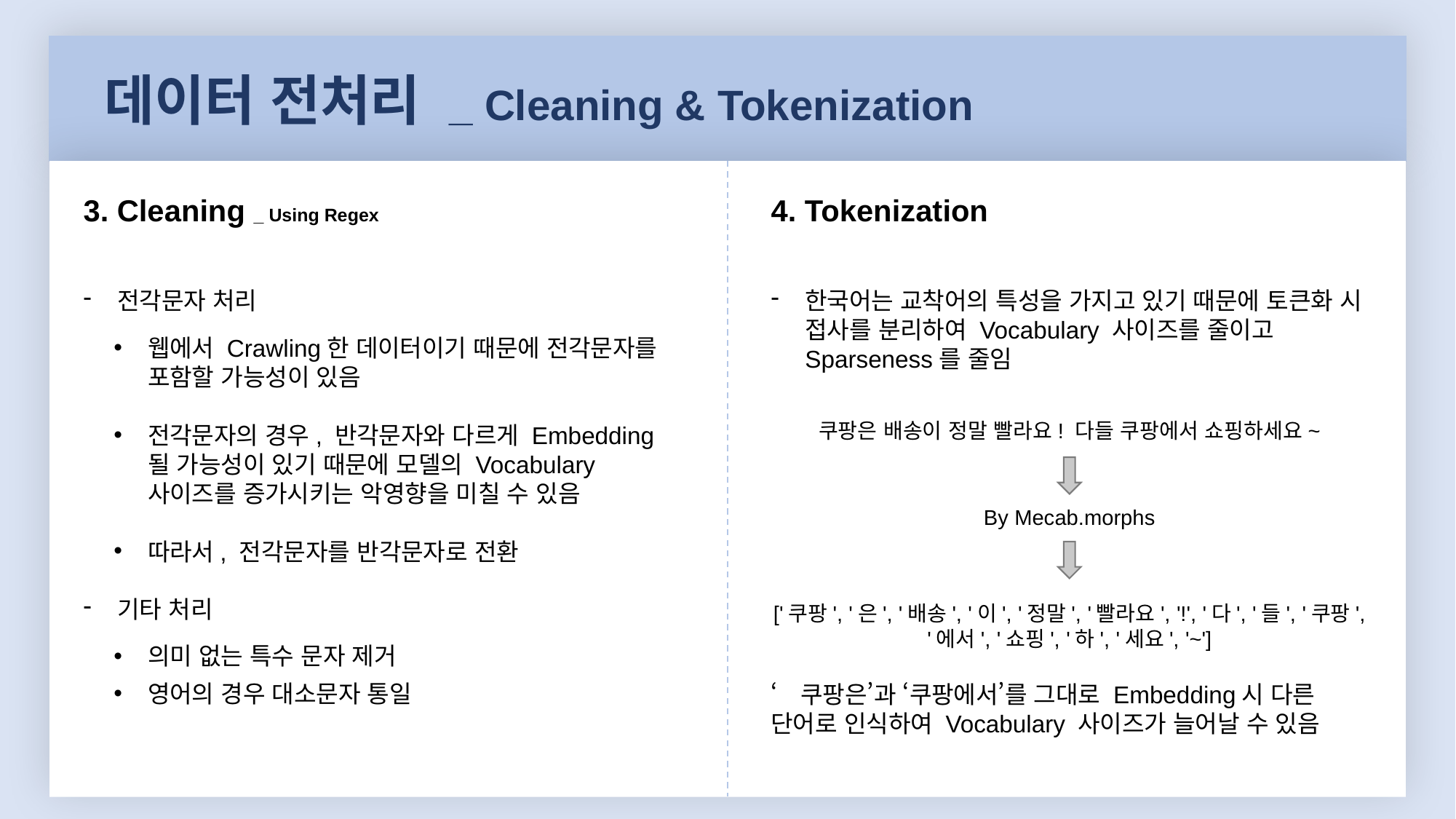

데이터 전처리 _ Cleaning & Tokenization

3. Cleaning _ Using Regex

전각문자 처리

웹에서 Crawling한 데이터이기 때문에 전각문자를 포함할 가능성이 있음

전각문자의 경우, 반각문자와 다르게 Embedding될 가능성이 있기 때문에 모델의 Vocabulary 사이즈를 증가시키는 악영향을 미칠 수 있음

따라서, 전각문자를 반각문자로 전환

기타 처리

의미 없는 특수 문자 제거
영어의 경우 대소문자 통일
4. Tokenization

한국어는 교착어의 특성을 가지고 있기 때문에 토큰화 시 접사를 분리하여 Vocabulary 사이즈를 줄이고 Sparseness를 줄임
쿠팡은 배송이 정말 빨라요! 다들 쿠팡에서 쇼핑하세요~

By Mecab.morphs

['쿠팡', '은', '배송', '이', '정말', '빨라요', '!', '다', '들', '쿠팡', '에서', '쇼핑', '하', '세요', '~']
‘쿠팡은’과 ‘쿠팡에서’를 그대로 Embedding시 다른 단어로 인식하여 Vocabulary 사이즈가 늘어날 수 있음